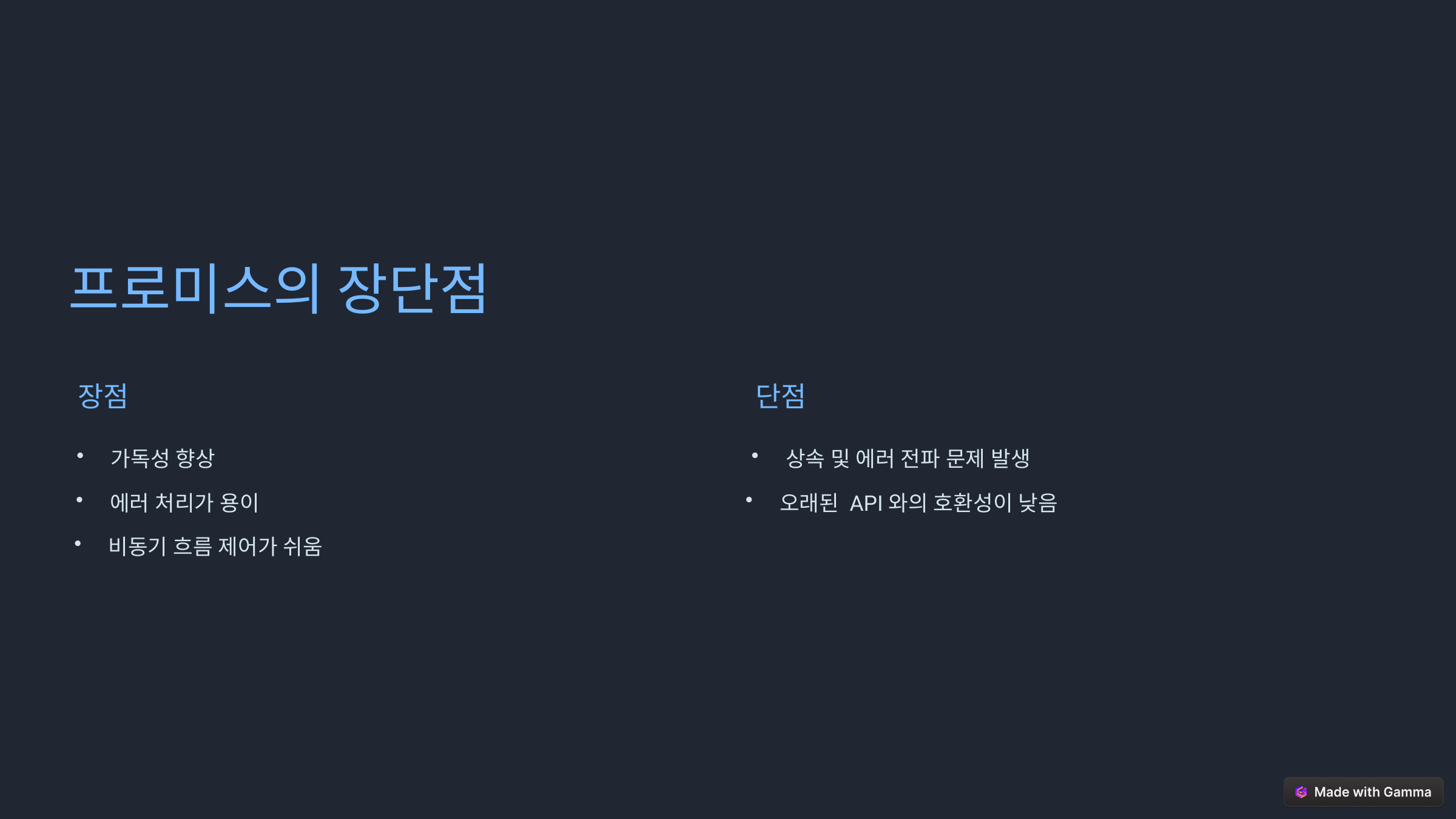

프로미스의 장단점
장점
단점
가독성 향상
상속 및 에러 전파 문제 발생
에러 처리가 용이
오래된 API와의 호환성이 낮음
비동기 흐름 제어가 쉬움